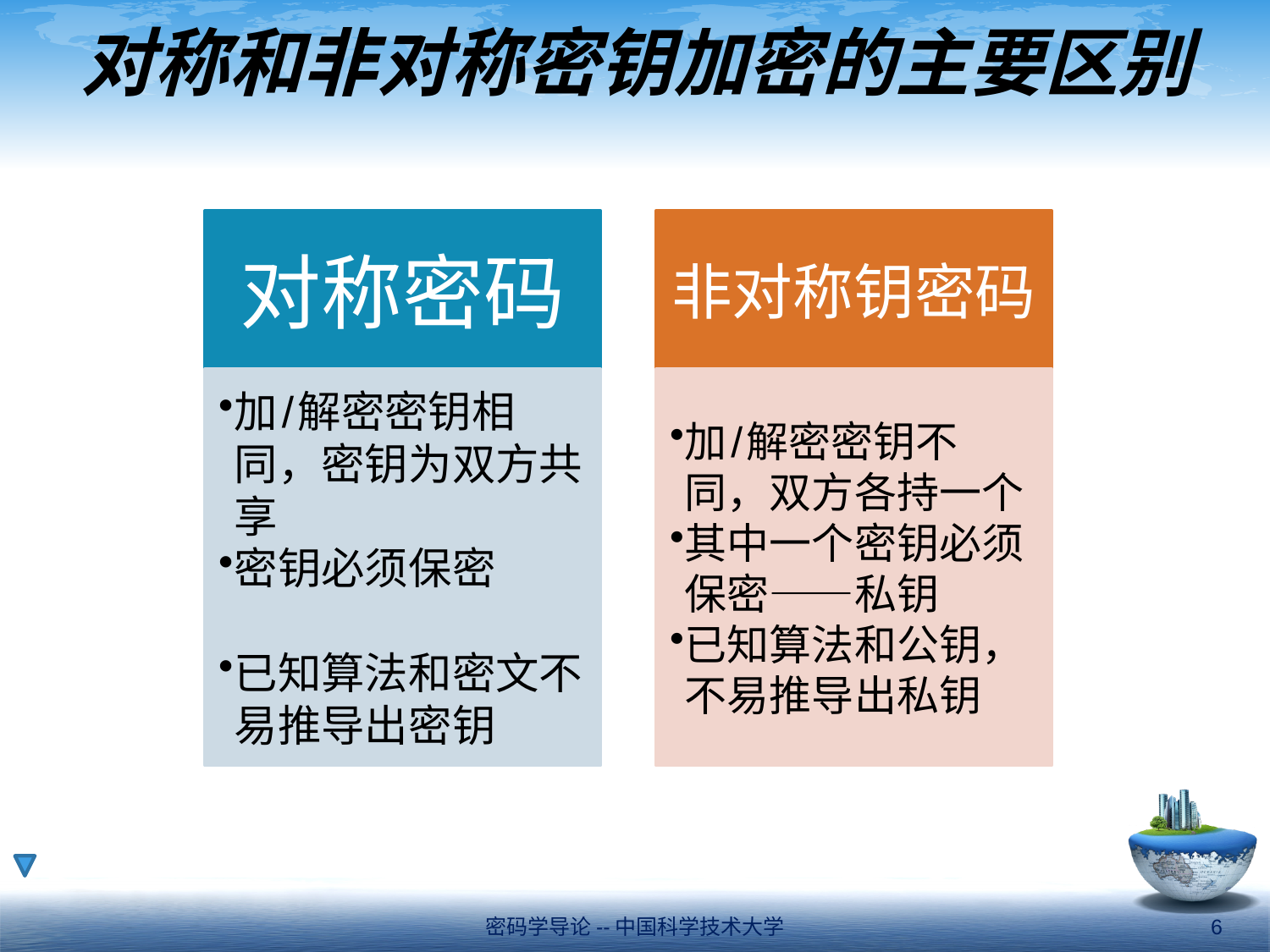

# 对称和非对称密钥加密的主要区别
对称密码
加/解密密钥相同，密钥为双方共享
密钥必须保密
已知算法和密文不易推导出密钥
非对称钥密码
加/解密密钥不同，双方各持一个
其中一个密钥必须保密——私钥
已知算法和公钥，不易推导出私钥

密码学导论--中国科学技术大学
6